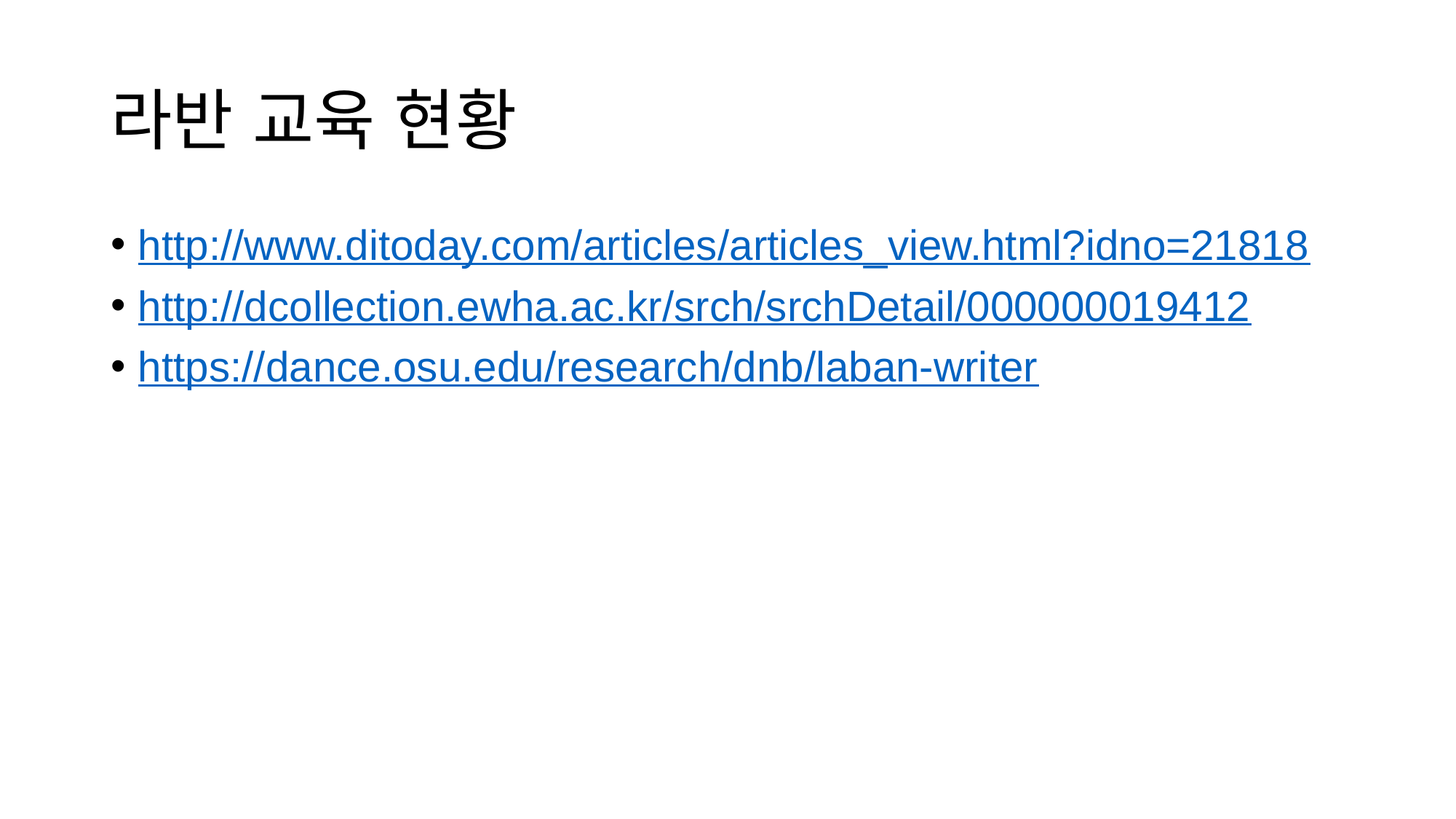

# 라반 교육 현황
http://www.ditoday.com/articles/articles_view.html?idno=21818
http://dcollection.ewha.ac.kr/srch/srchDetail/000000019412
https://dance.osu.edu/research/dnb/laban-writer